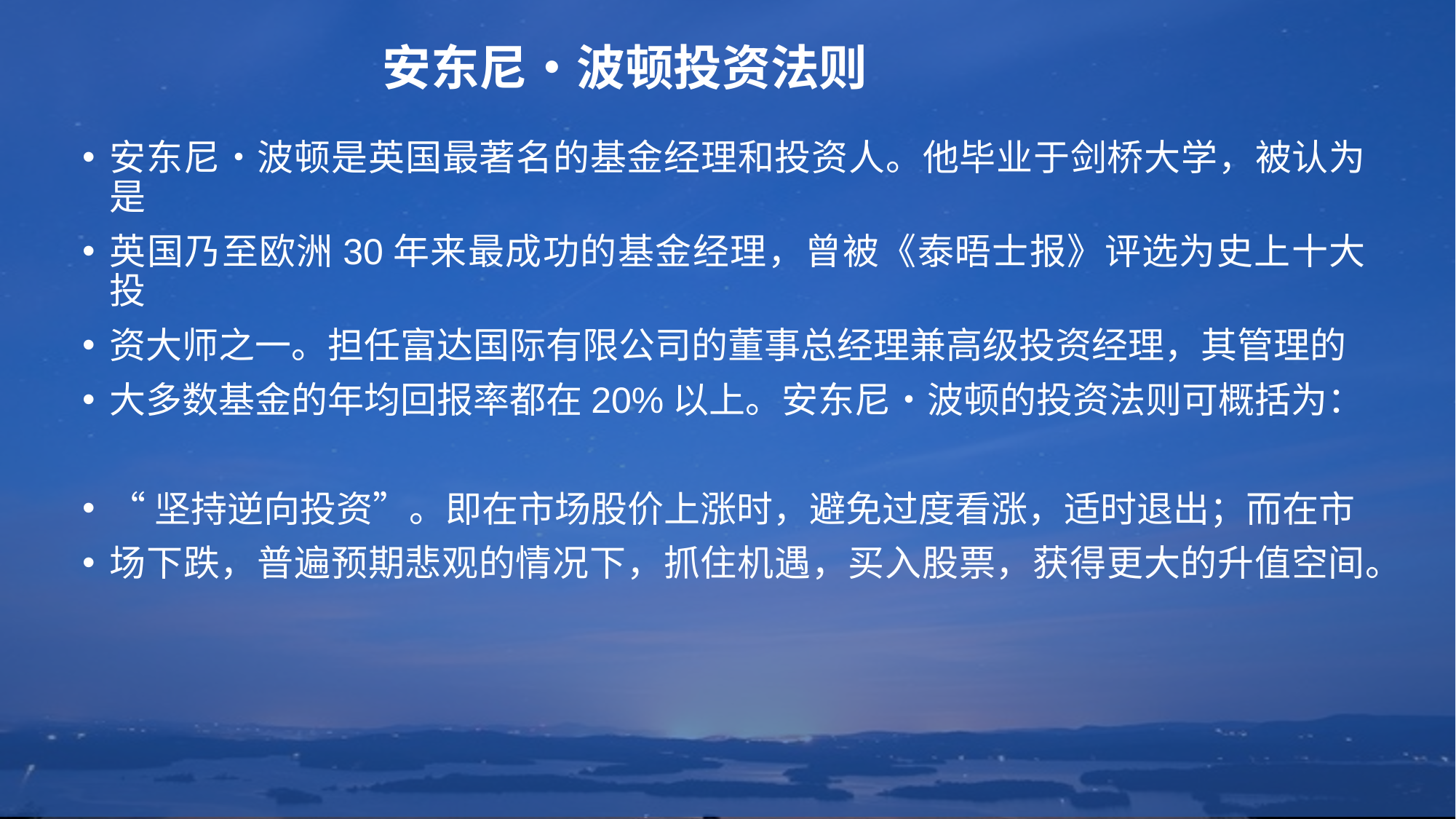

# 安东尼•波顿投资法则
安东尼•波顿是英国最著名的基金经理和投资人。他毕业于剑桥大学，被认为是
英国乃至欧洲30年来最成功的基金经理，曾被《泰晤士报》评选为史上十大投
资大师之一。担任富达国际有限公司的董事总经理兼高级投资经理，其管理的
大多数基金的年均回报率都在20%以上。安东尼•波顿的投资法则可概括为：

“坚持逆向投资”。即在市场股价上涨时，避免过度看涨，适时退出；而在市
场下跌，普遍预期悲观的情况下，抓住机遇，买入股票，获得更大的升值空间。